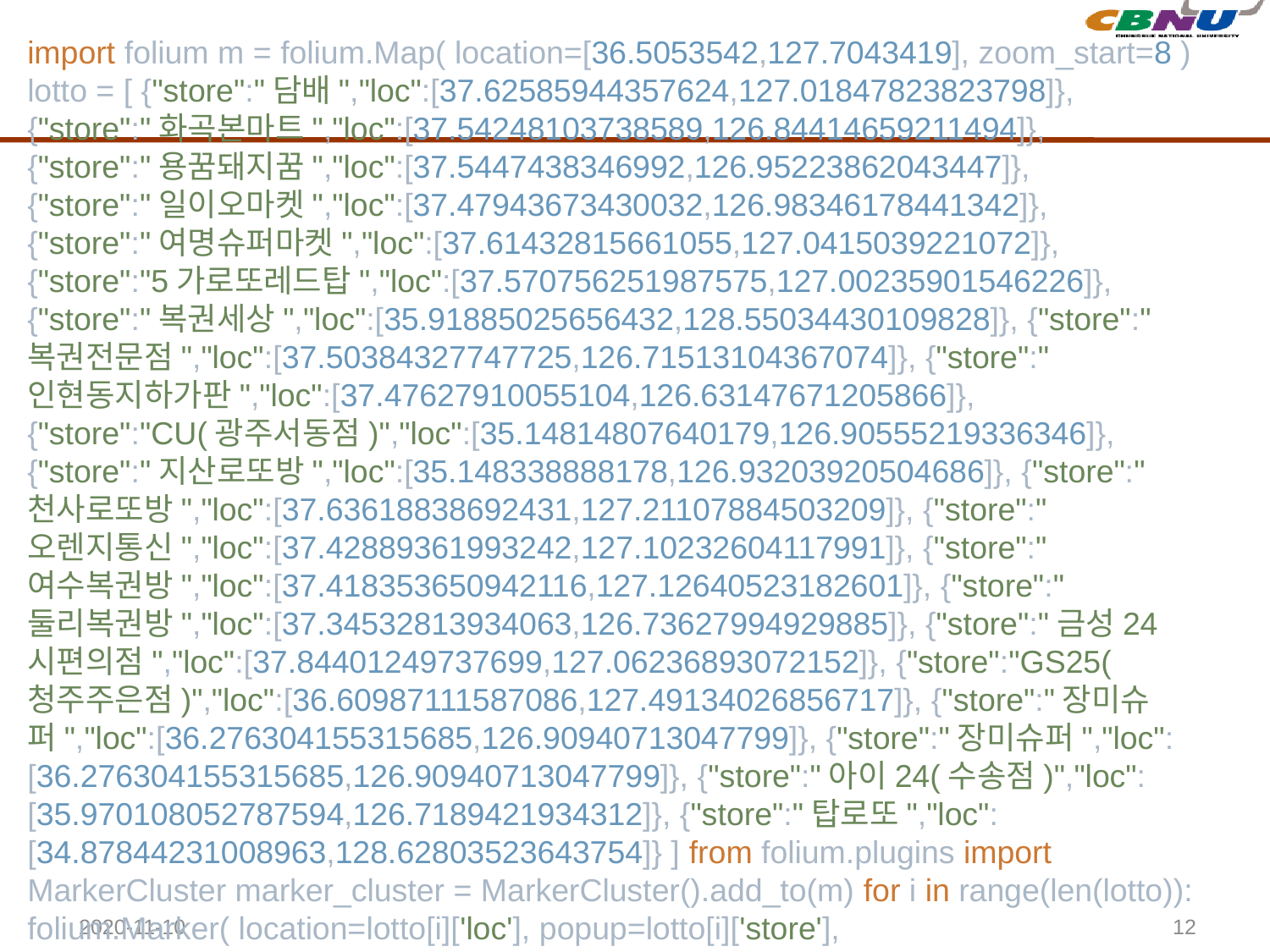

import folium m = folium.Map( location=[36.5053542,127.7043419], zoom_start=8 ) lotto = [ {"store":"담배","loc":[37.62585944357624,127.01847823823798]}, {"store":"화곡본마트","loc":[37.54248103738589,126.84414659211494]}, {"store":"용꿈돼지꿈","loc":[37.5447438346992,126.95223862043447]}, {"store":"일이오마켓","loc":[37.47943673430032,126.98346178441342]}, {"store":"여명슈퍼마켓","loc":[37.61432815661055,127.0415039221072]}, {"store":"5가로또레드탑","loc":[37.570756251987575,127.00235901546226]}, {"store":"복권세상","loc":[35.91885025656432,128.55034430109828]}, {"store":"복권전문점","loc":[37.50384327747725,126.71513104367074]}, {"store":"인현동지하가판","loc":[37.47627910055104,126.63147671205866]}, {"store":"CU(광주서동점)","loc":[35.14814807640179,126.90555219336346]}, {"store":"지산로또방","loc":[35.148338888178,126.93203920504686]}, {"store":"천사로또방","loc":[37.63618838692431,127.21107884503209]}, {"store":"오렌지통신","loc":[37.42889361993242,127.10232604117991]}, {"store":"여수복권방","loc":[37.418353650942116,127.12640523182601]}, {"store":"둘리복권방","loc":[37.34532813934063,126.73627994929885]}, {"store":"금성24시편의점","loc":[37.84401249737699,127.06236893072152]}, {"store":"GS25(청주주은점)","loc":[36.60987111587086,127.49134026856717]}, {"store":"장미슈퍼","loc":[36.276304155315685,126.90940713047799]}, {"store":"장미슈퍼","loc":[36.276304155315685,126.90940713047799]}, {"store":"아이24(수송점)","loc":[35.970108052787594,126.7189421934312]}, {"store":"탑로또","loc":[34.87844231008963,128.62803523643754]} ] from folium.plugins import MarkerCluster marker_cluster = MarkerCluster().add_to(m) for i in range(len(lotto)): folium.Marker( location=lotto[i]['loc'], popup=lotto[i]['store'], icon=folium.Icon(color='red',icon='ok'), ).add_to(marker_cluster) m.save('map.html')
2020-11-10
12